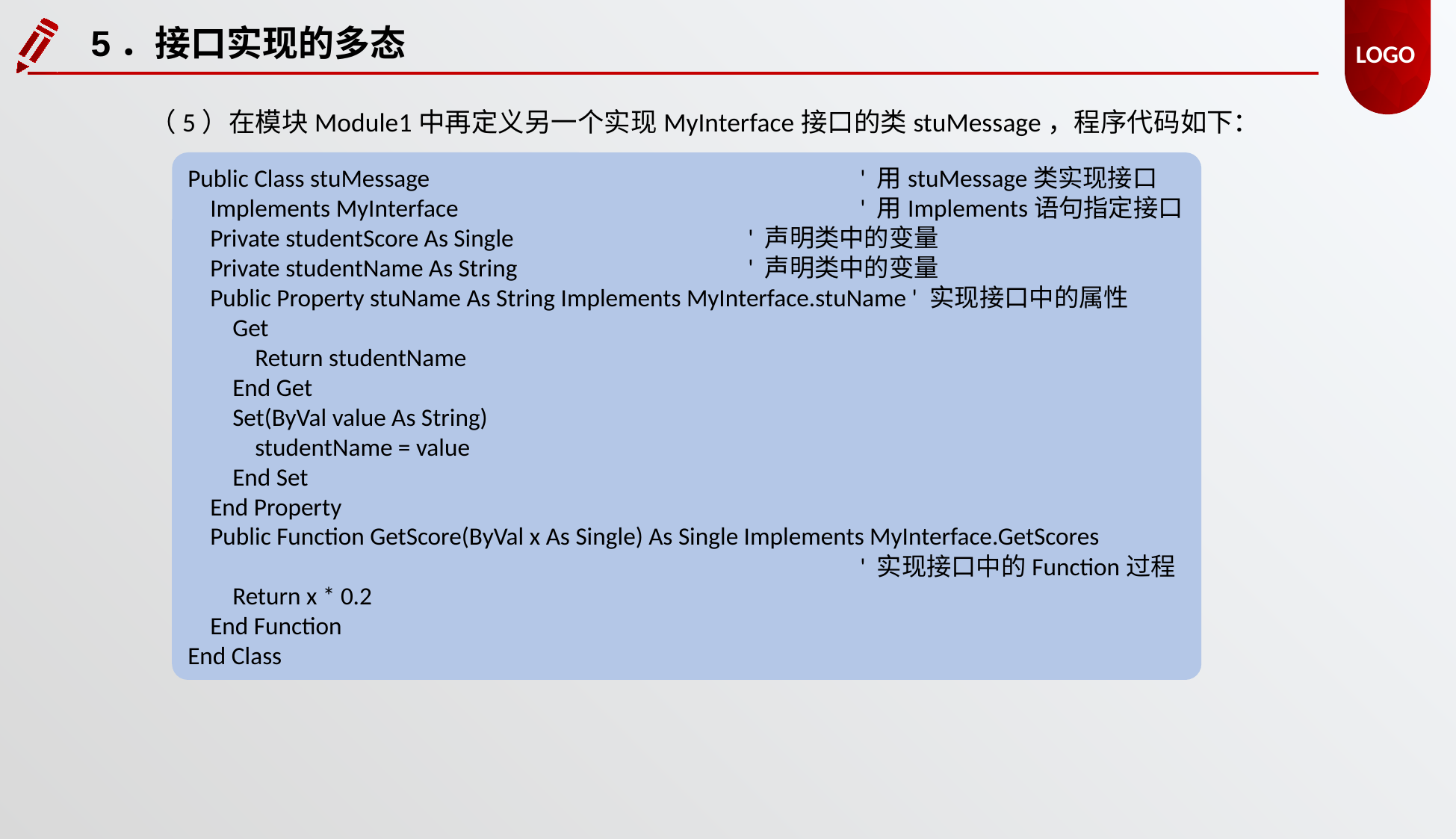

5．接口实现的多态
（5）在模块Module1中再定义另一个实现MyInterface接口的类stuMessage，程序代码如下：
Public Class stuMessage 				' 用stuMessage类实现接口
    Implements MyInterface 				' 用Implements语句指定接口
    Private studentScore As Single 			' 声明类中的变量
    Private studentName As String 			' 声明类中的变量
    Public Property stuName As String Implements MyInterface.stuName ' 实现接口中的属性
        Get
            Return studentName
        End Get
        Set(ByVal value As String)
            studentName = value
        End Set
    End Property
    Public Function GetScore(ByVal x As Single) As Single Implements MyInterface.GetScores
						' 实现接口中的Function过程
        Return x * 0.2
    End Function
End Class